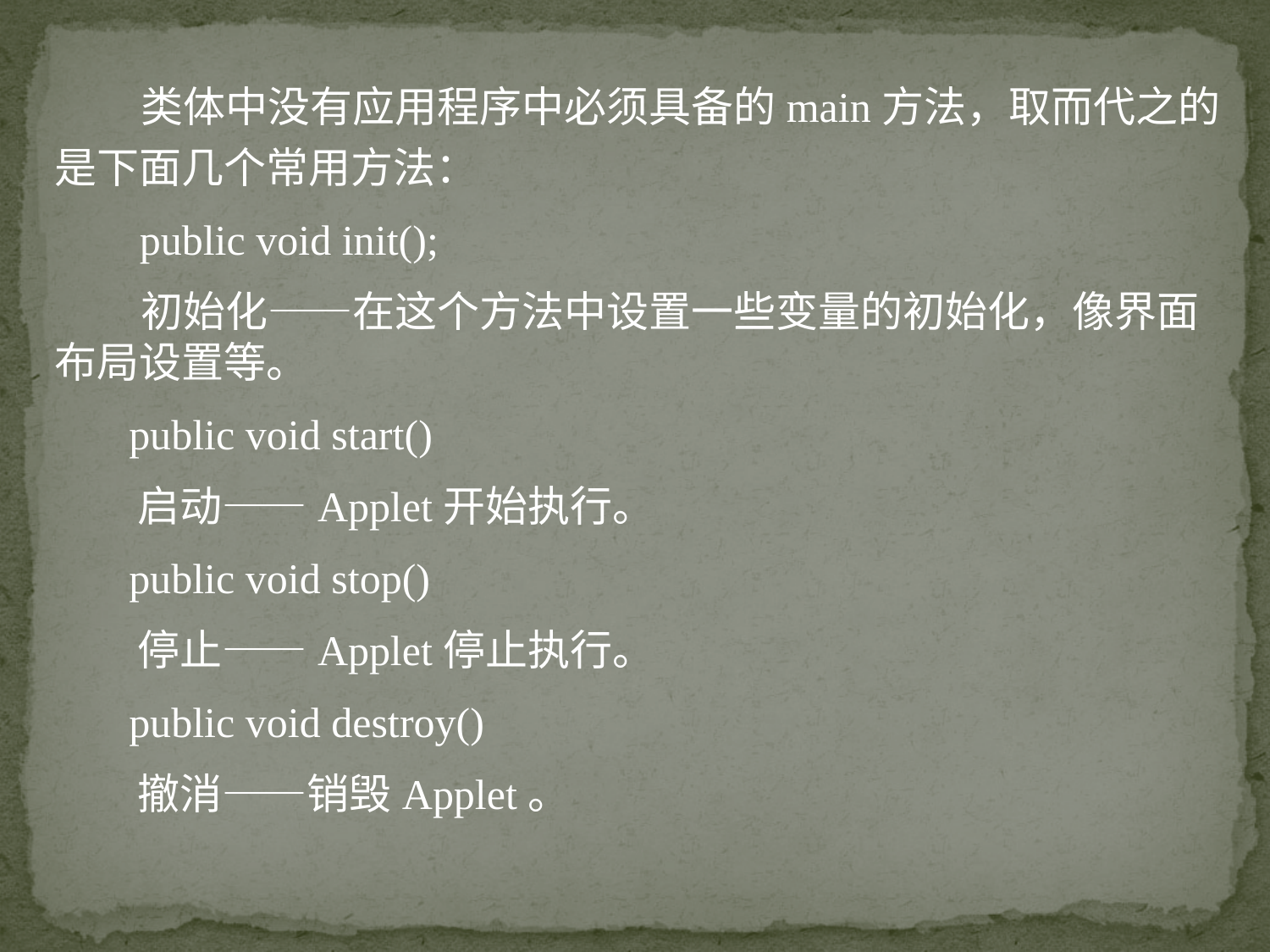

类体中没有应用程序中必须具备的main方法，取而代之的是下面几个常用方法：
        public void init();
        初始化——在这个方法中设置一些变量的初始化，像界面布局设置等。
 public void start()
 启动——Applet开始执行。
 public void stop()
 停止——Applet停止执行。
 public void destroy()
 撤消——销毁Applet。